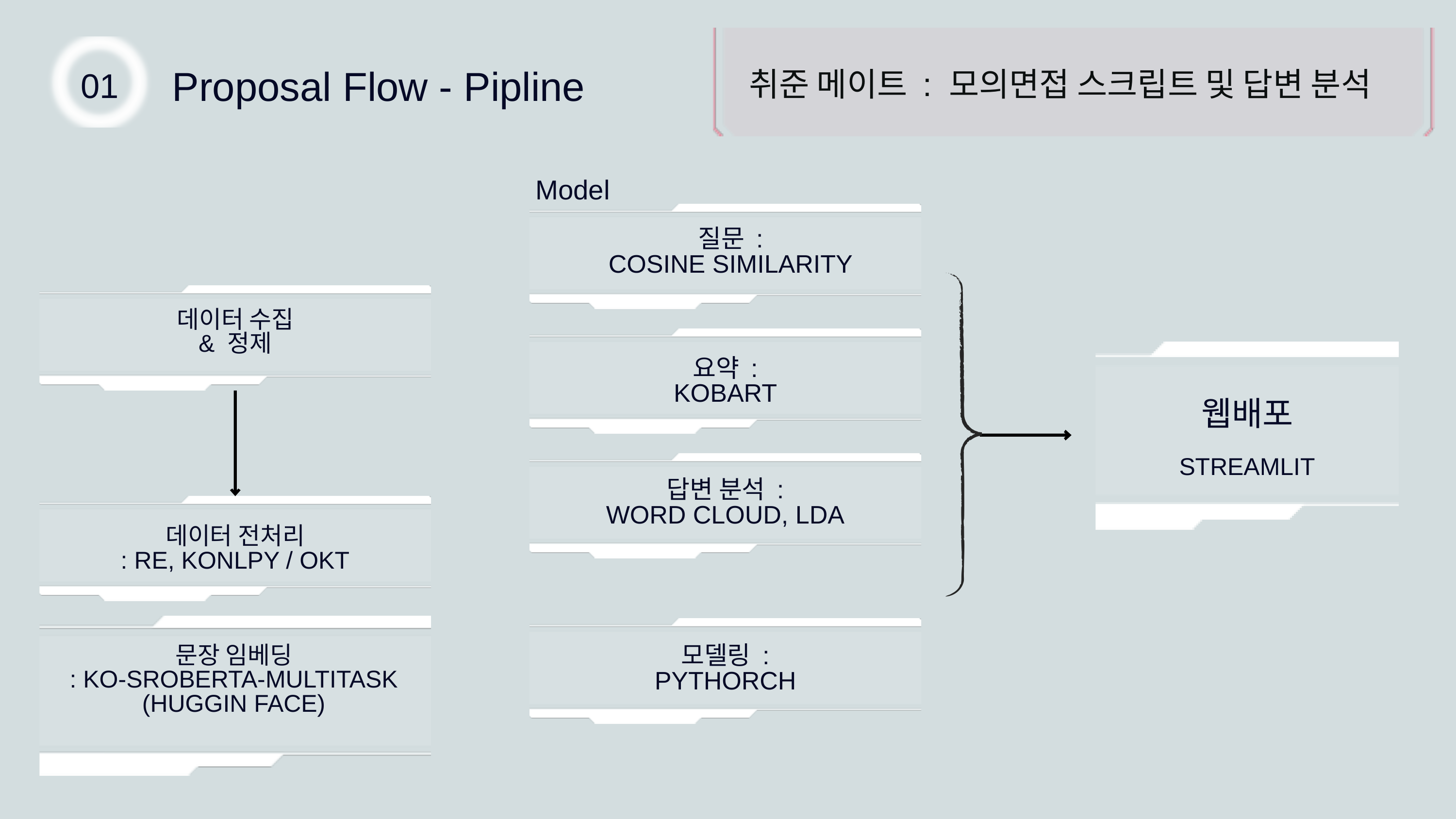

취준 메이트 : 모의면접 스크립트 및 답변 분석

Proposal Flow - Pipline
01
Model

질문 :
COSINE SIMILARITY

데이터 수집
& 정제

웹배포

STREAMLIT
요약 :
KOBART

답변 분석 :
WORD CLOUD, LDA

데이터 전처리
: RE, KONLPY / OKT

문장 임베딩
: KO-SROBERTA-MULTITASK
(HUGGIN FACE)

모델링 :
PYTHORCH